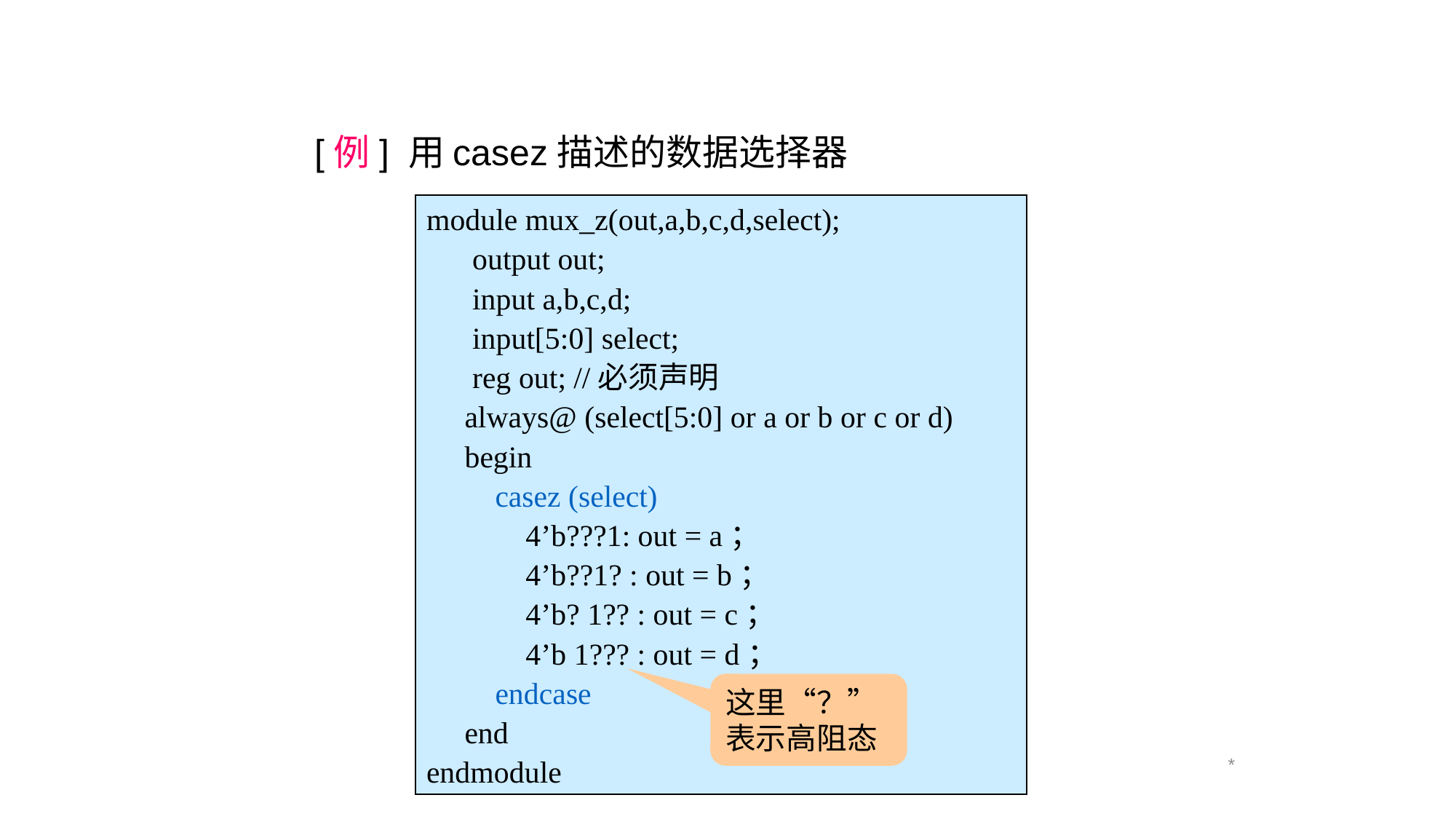

[例] 用casez描述的数据选择器
module mux_z(out,a,b,c,d,select);
      output out;
      input a,b,c,d;
      input[5:0] select;
      reg out; //必须声明
     always@ (select[5:0] or a or b or c or d)
     begin
         casez (select)
             4’b???1: out = a；
             4’b??1? : out = b；
             4’b? 1?? : out = c；
             4’b 1??? : out = d；
         endcase
     end
endmodule
这里“？”表示高阻态
*